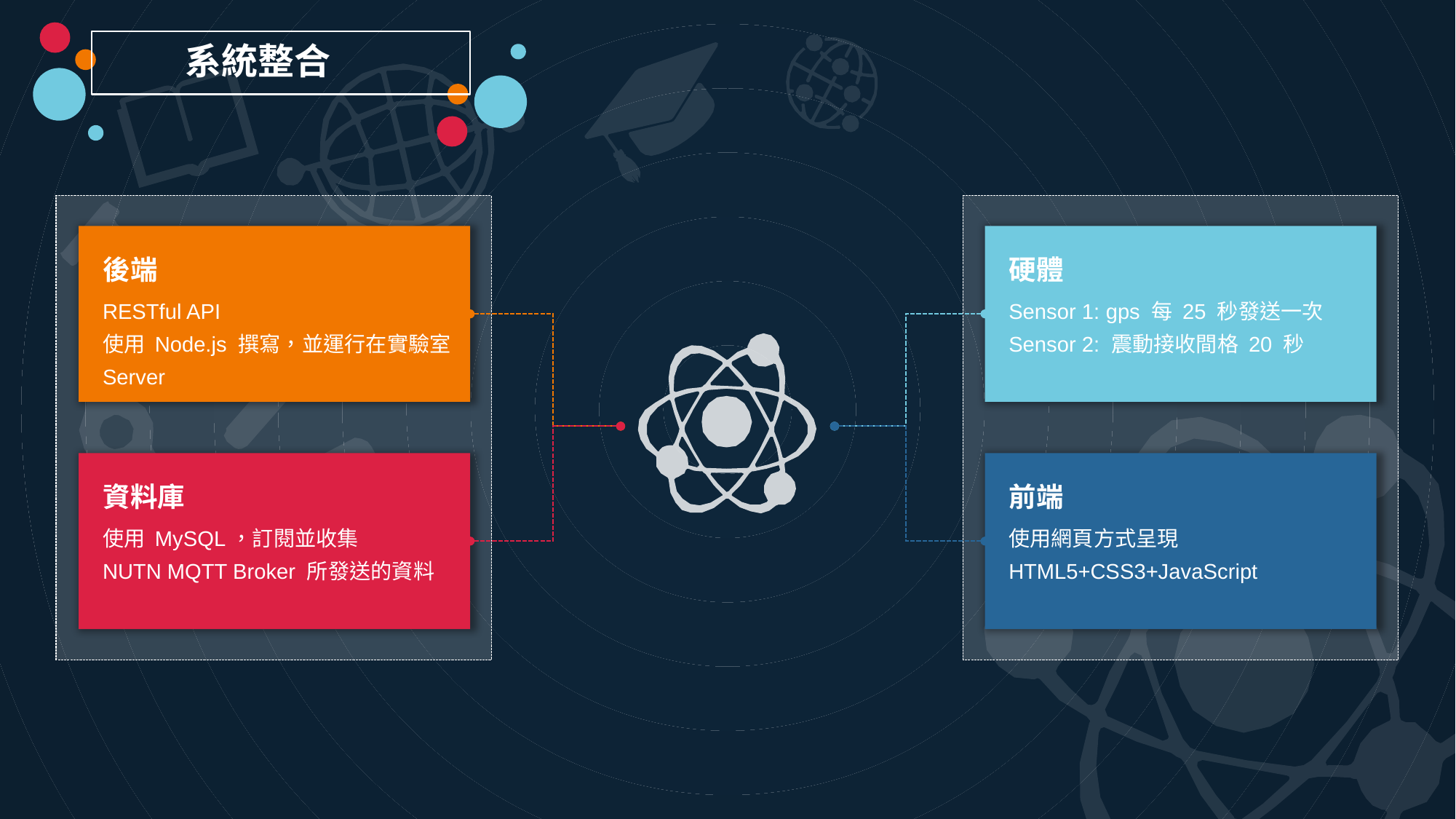

系統整合

後端
RESTful API
使用 Node.js 撰寫，並運行在實驗室Server

硬體
Sensor 1: gps 每 25 秒發送一次
Sensor 2: 震動接收間格 20 秒

資料庫
使用 MySQL，訂閱並收集
NUTN MQTT Broker 所發送的資料

前端
使用網頁方式呈現
HTML5+CSS3+JavaScript